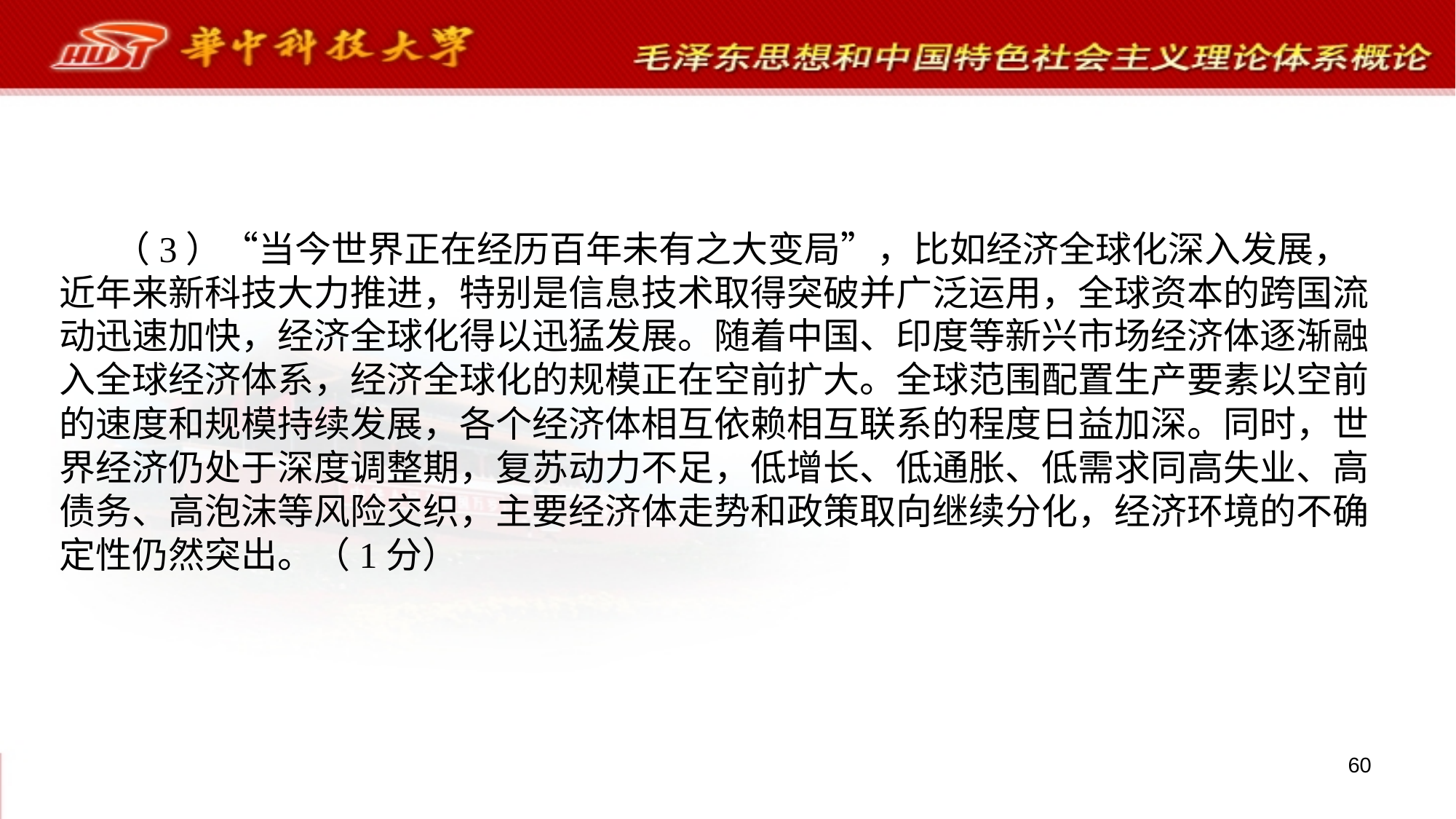

（3）“当今世界正在经历百年未有之大变局”，比如经济全球化深入发展，近年来新科技大力推进，特别是信息技术取得突破并广泛运用，全球资本的跨国流动迅速加快，经济全球化得以迅猛发展。随着中国、印度等新兴市场经济体逐渐融入全球经济体系，经济全球化的规模正在空前扩大。全球范围配置生产要素以空前的速度和规模持续发展，各个经济体相互依赖相互联系的程度日益加深。同时，世界经济仍处于深度调整期，复苏动力不足，低增长、低通胀、低需求同高失业、高债务、高泡沫等风险交织，主要经济体走势和政策取向继续分化，经济环境的不确定性仍然突出。（1分）
60